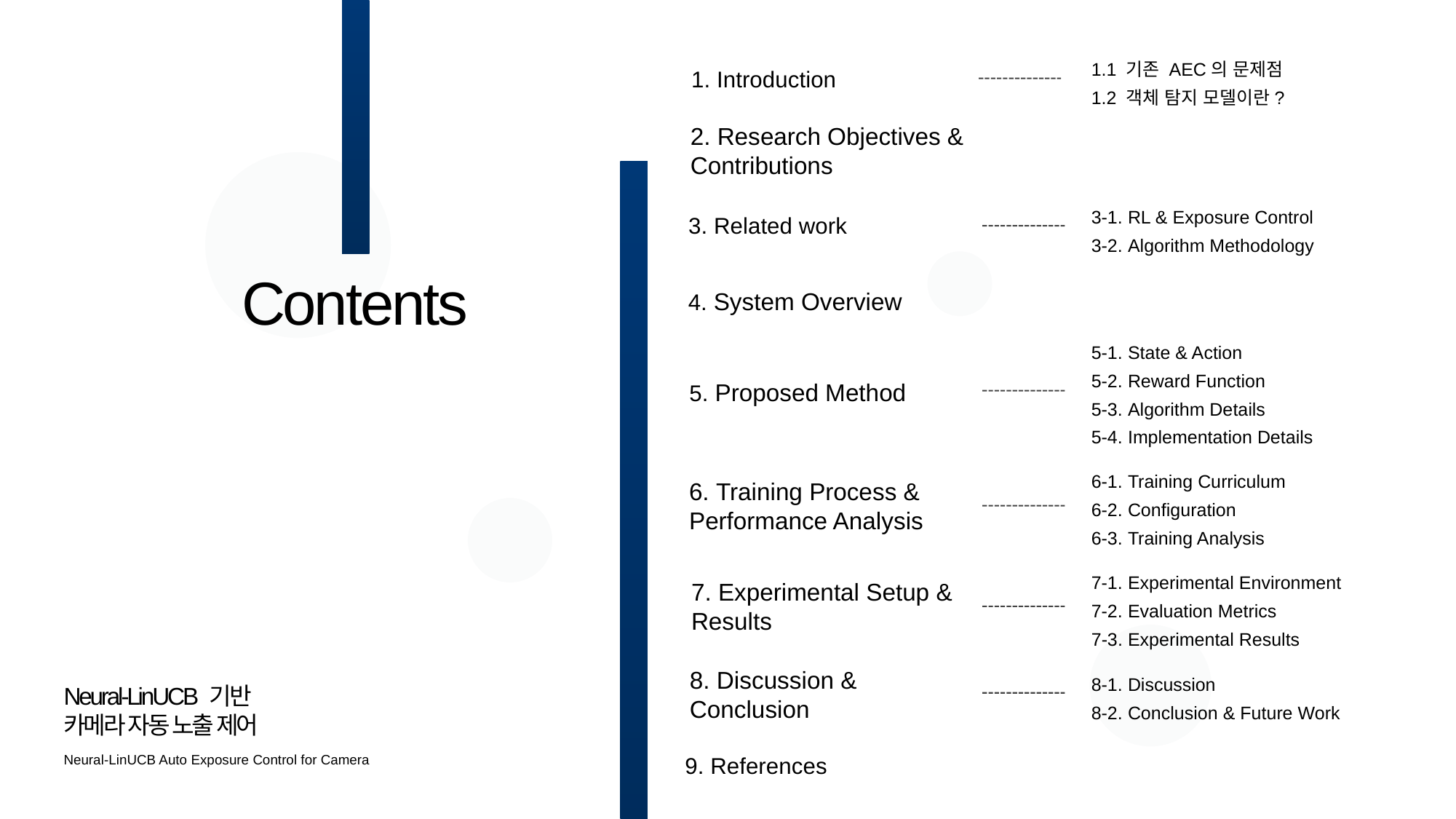

1. Introduction
1.1 기존 AEC의 문제점
1.2 객체 탐지 모델이란?
2. Research Objectives &
Contributions
3. Related work
3-1. RL & Exposure Control
3-2. Algorithm Methodology
4. System Overview
Contents
5-1. State & Action
5-2. Reward Function
5-3. Algorithm Details
5-4. Implementation Details
5. Proposed Method
6-1. Training Curriculum
6-2. Configuration
6-3. Training Analysis
6. Training Process &
Performance Analysis
7-1. Experimental Environment
7-2. Evaluation Metrics
7-3. Experimental Results
7. Experimental Setup &
Results
8. Discussion &
Conclusion
8-1. Discussion
8-2. Conclusion & Future Work
Neural-LinUCB 기반
카메라 자동 노출 제어
Neural-LinUCB Auto Exposure Control for Camera
9. References